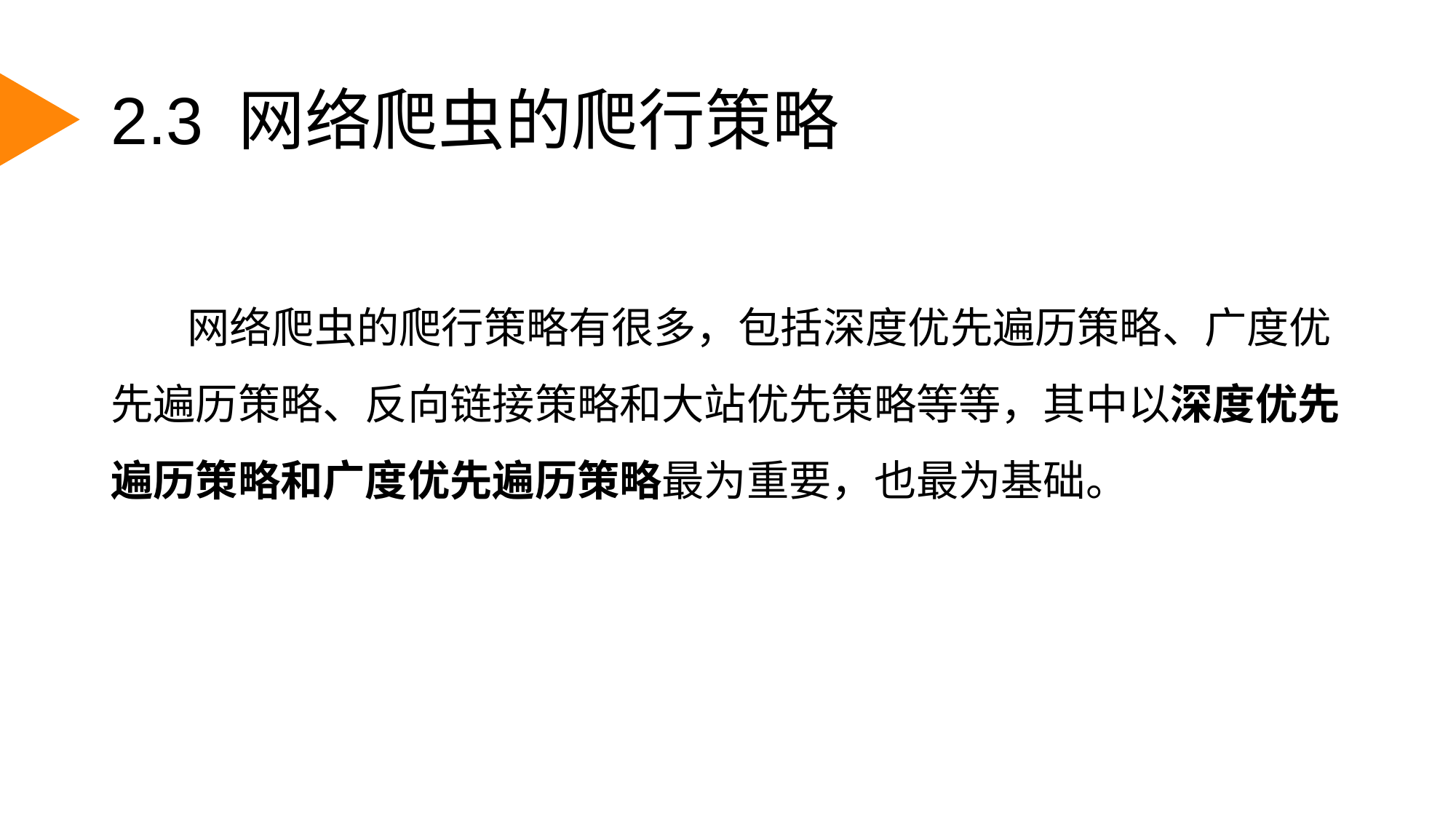

# 2.3 网络爬虫的爬行策略

       网络爬虫的爬行策略有很多，包括深度优先遍历策略、广度优先遍历策略、反向链接策略和大站优先策略等等，其中以深度优先遍历策略和广度优先遍历策略最为重要，也最为基础。